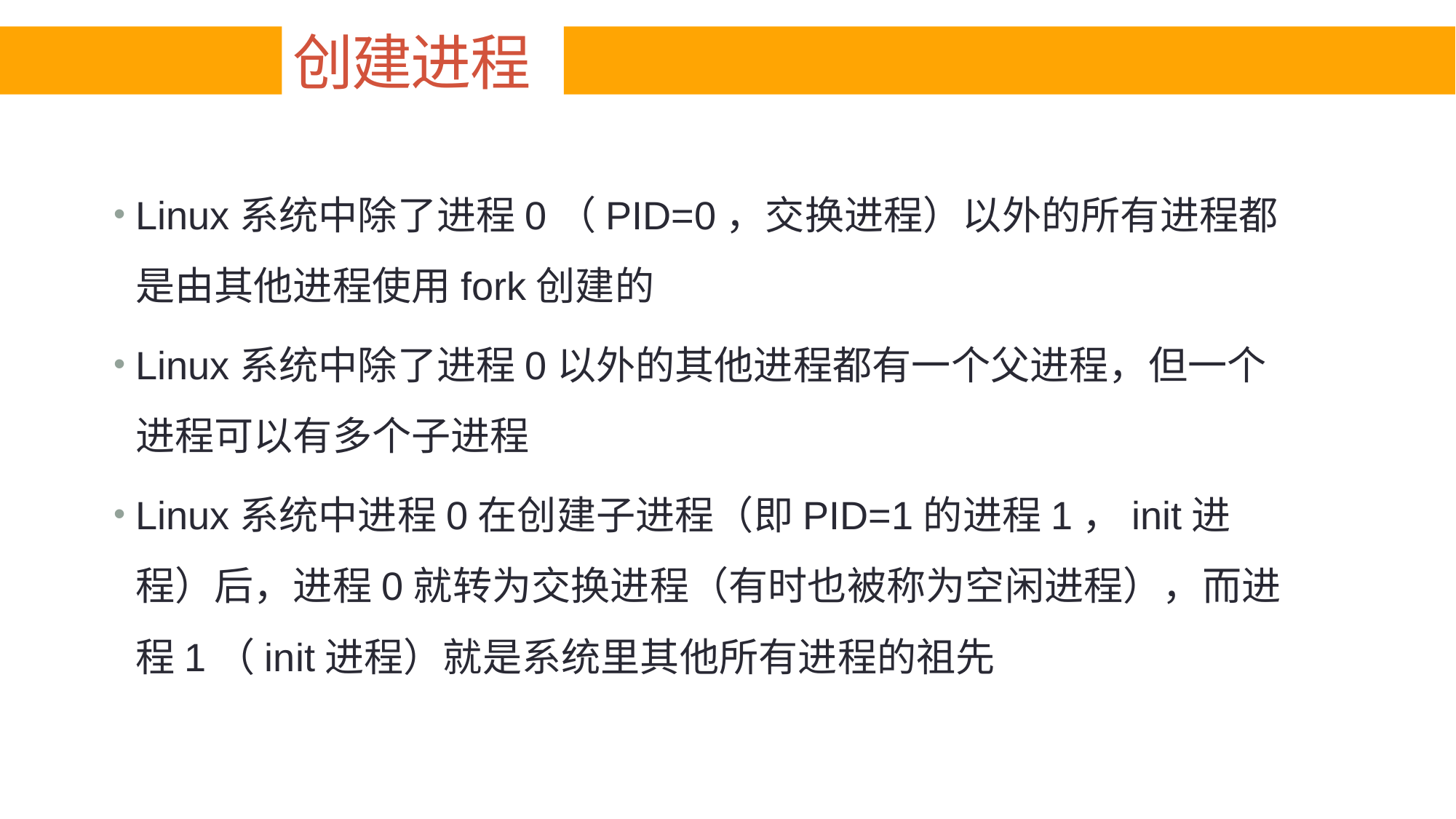

创建进程

Linux系统中除了进程0（PID=0，交换进程）以外的所有进程都是由其他进程使用fork创建的
Linux系统中除了进程0以外的其他进程都有一个父进程，但一个进程可以有多个子进程
Linux系统中进程0在创建子进程（即PID=1的进程1，init进程）后，进程0就转为交换进程（有时也被称为空闲进程），而进程1（init进程）就是系统里其他所有进程的祖先